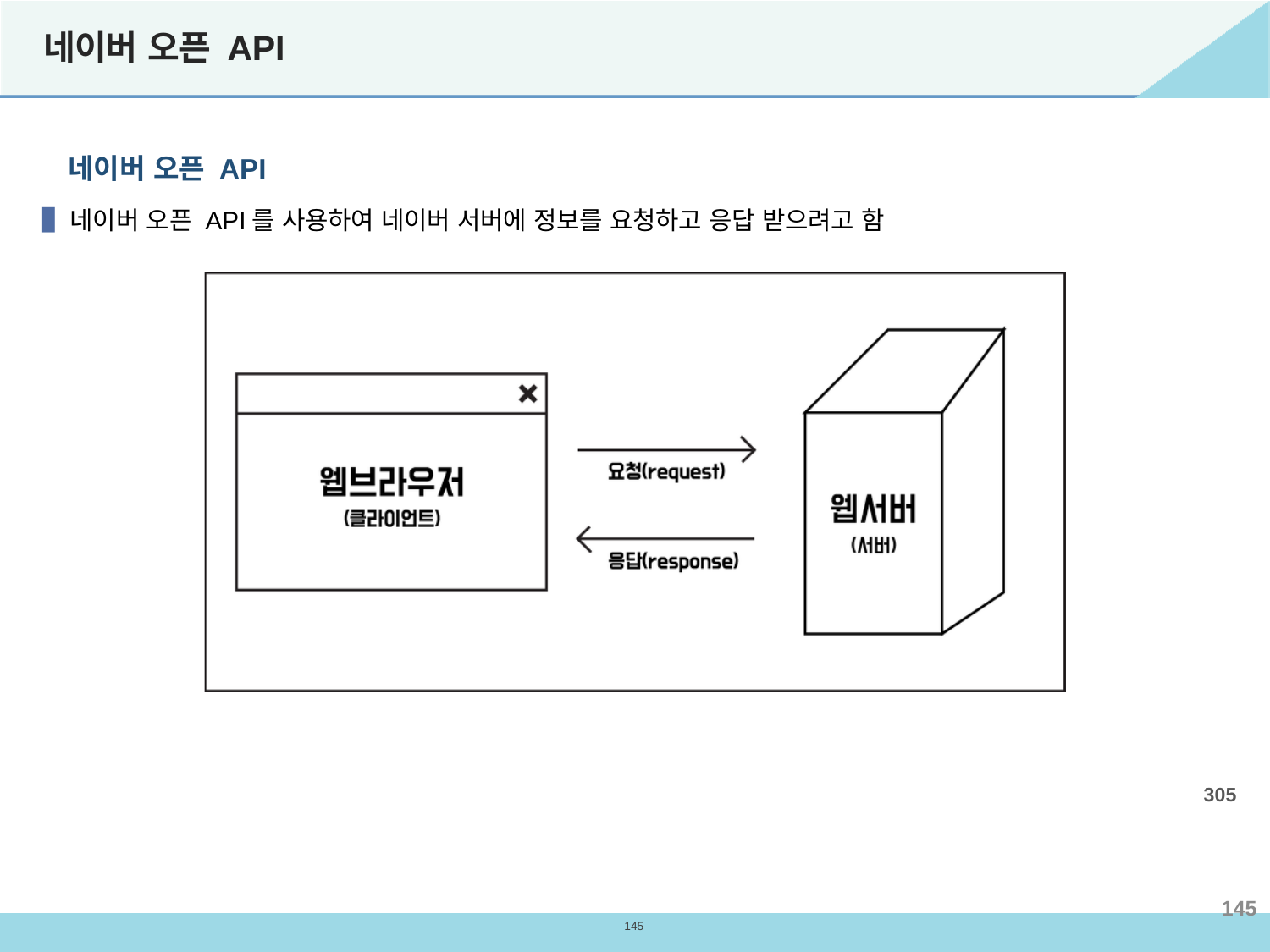

# 네이버 오픈 API
네이버 오픈 API
▐ 네이버 오픈 API를 사용하여 네이버 서버에 정보를 요청하고 응답 받으려고 함

305
145